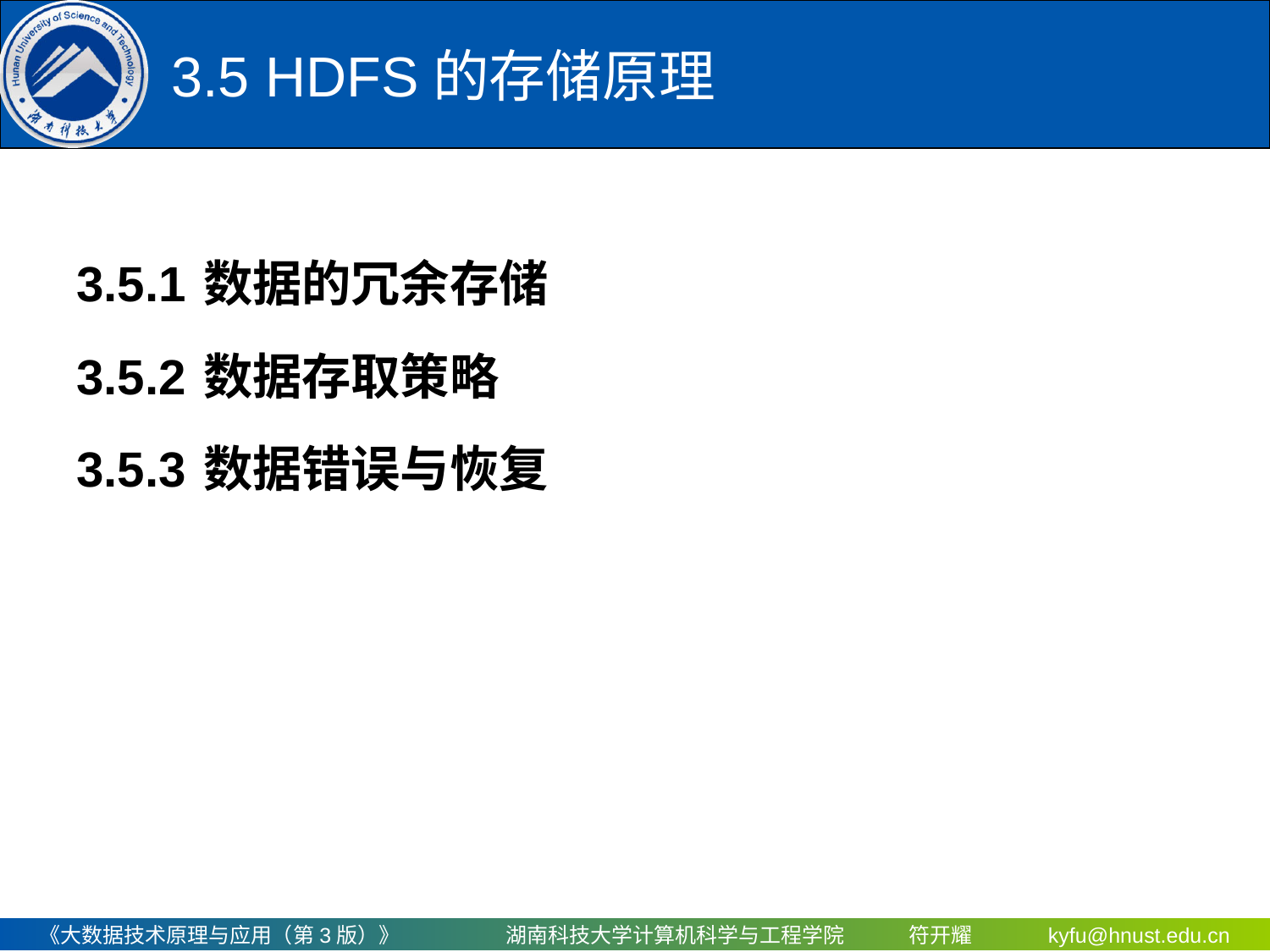

# 3.5 HDFS的存储原理
3.5.1	数据的冗余存储
3.5.2	数据存取策略
3.5.3	数据错误与恢复